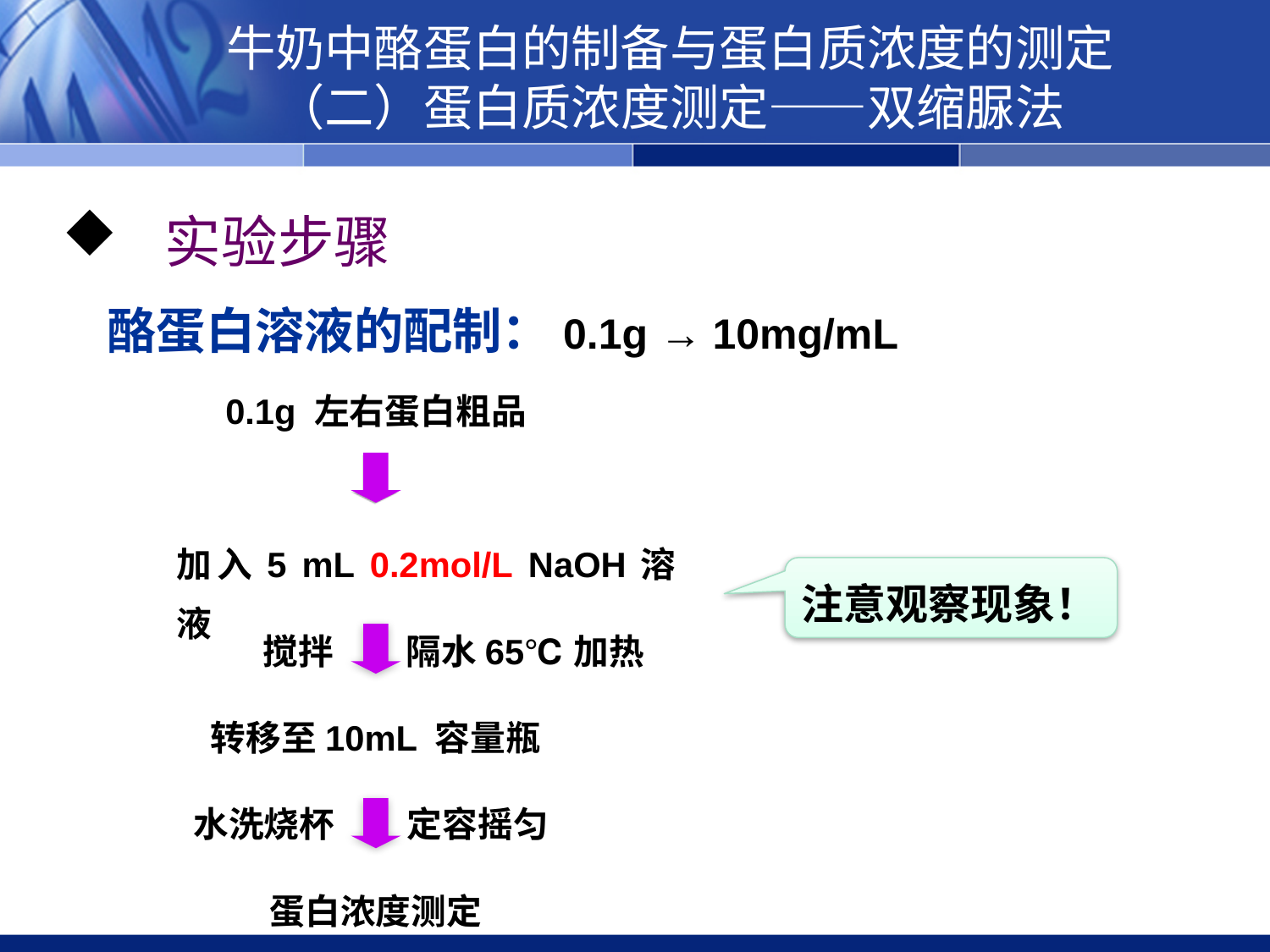

牛奶中酪蛋白的制备与蛋白质浓度的测定
（二）蛋白质浓度测定——双缩脲法
  实验步骤
酪蛋白溶液的配制：0.1g → 10mg/mL
0.1g 左右蛋白粗品

加入5 mL 0.2mol/L NaOH溶液
注意观察现象！
搅拌         隔水65℃加热

转移至10mL 容量瓶
水洗烧杯         定容摇匀

蛋白浓度测定